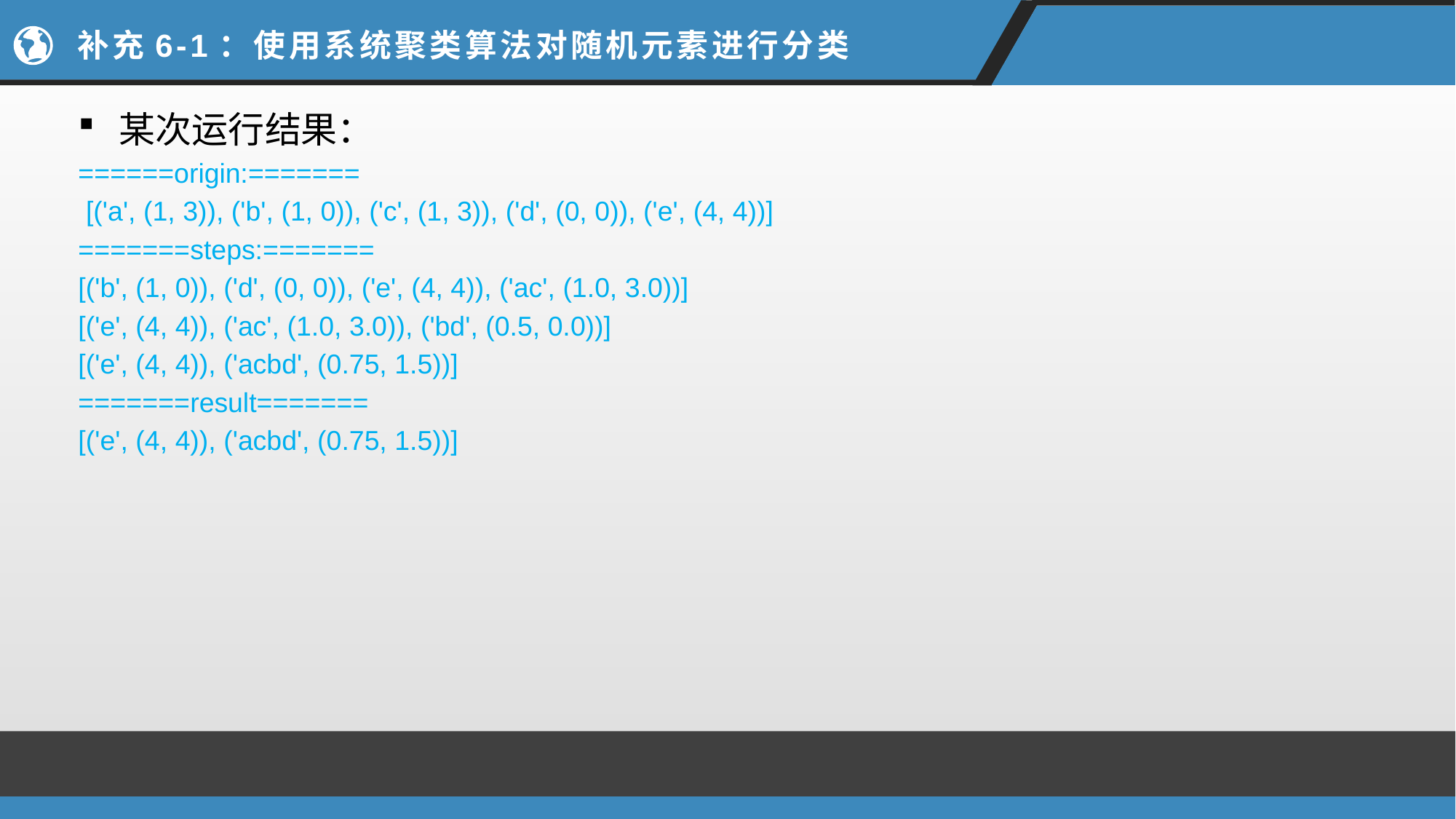

# 补充6-1：使用系统聚类算法对随机元素进行分类

某次运行结果：
======origin:=======
 [('a', (1, 3)), ('b', (1, 0)), ('c', (1, 3)), ('d', (0, 0)), ('e', (4, 4))]
=======steps:=======
[('b', (1, 0)), ('d', (0, 0)), ('e', (4, 4)), ('ac', (1.0, 3.0))]
[('e', (4, 4)), ('ac', (1.0, 3.0)), ('bd', (0.5, 0.0))]
[('e', (4, 4)), ('acbd', (0.75, 1.5))]
=======result=======
[('e', (4, 4)), ('acbd', (0.75, 1.5))]